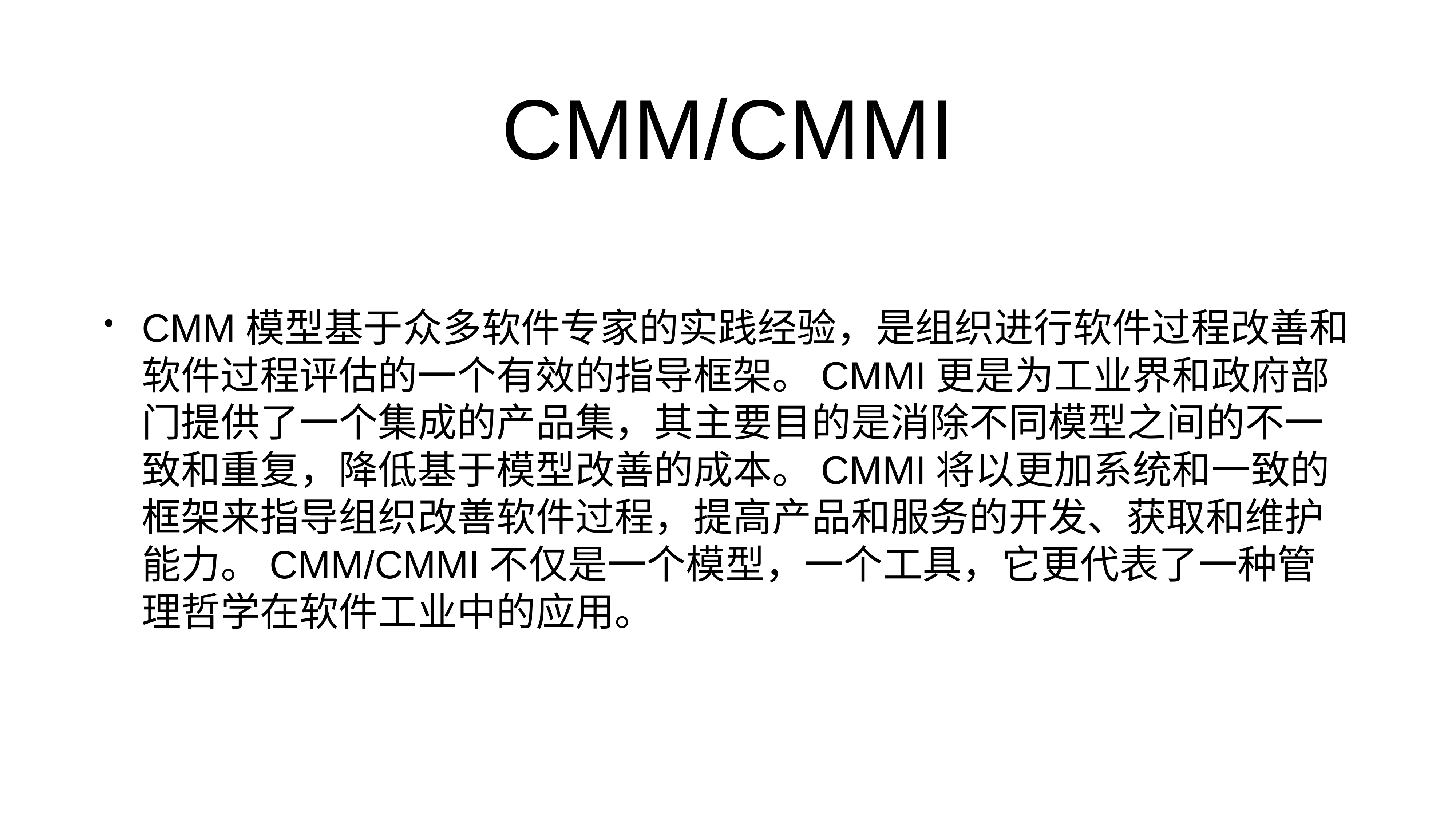

# CMM/CMMI
CMM模型基于众多软件专家的实践经验，是组织进行软件过程改善和软件过程评估的一个有效的指导框架。CMMI更是为工业界和政府部门提供了一个集成的产品集，其主要目的是消除不同模型之间的不一致和重复，降低基于模型改善的成本。CMMI将以更加系统和一致的框架来指导组织改善软件过程，提高产品和服务的开发、获取和维护能力。CMM/CMMI不仅是一个模型，一个工具，它更代表了一种管理哲学在软件工业中的应用。